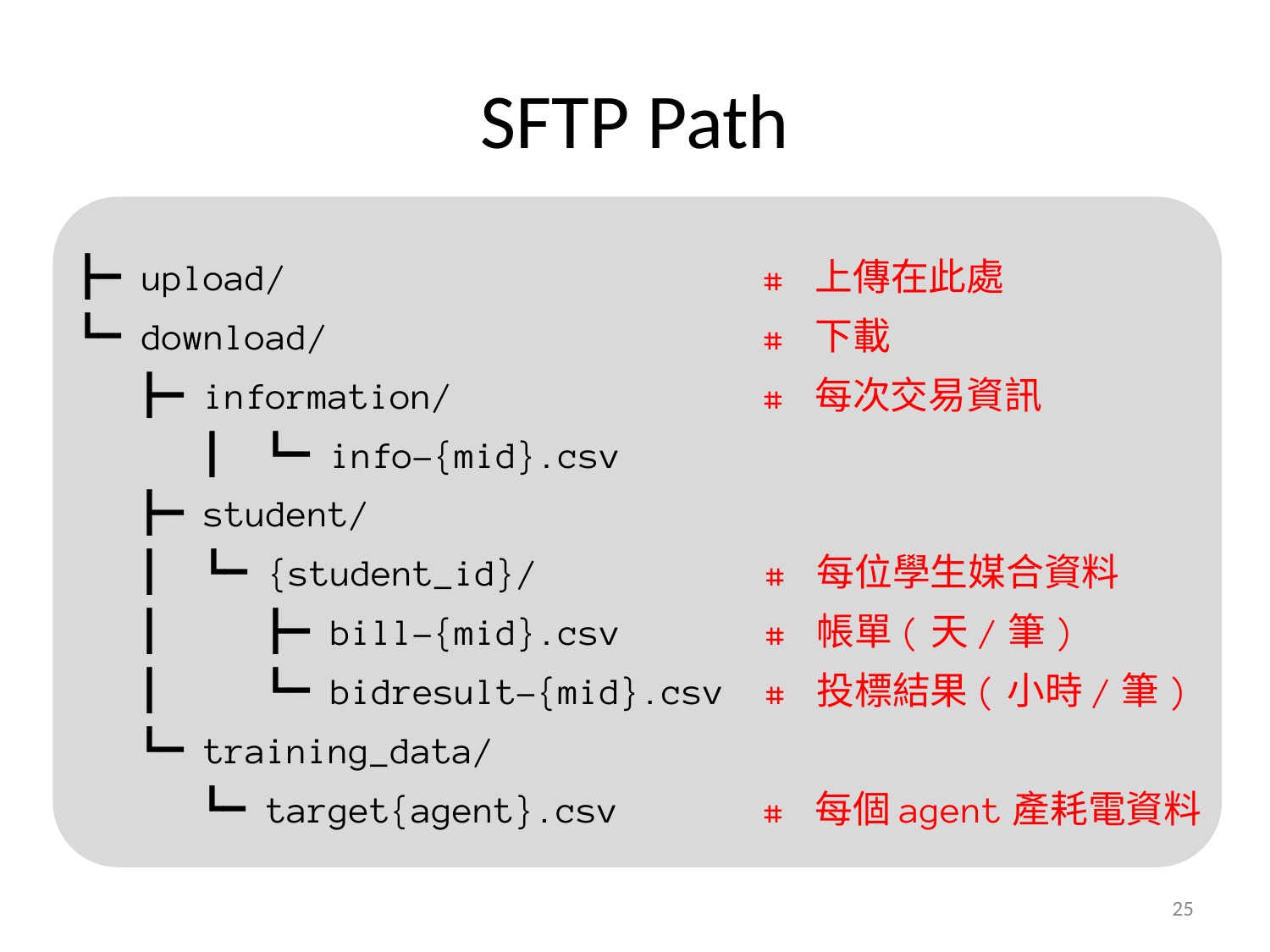

# SFTP Path

┣━ upload/                       # 上傳在此處
┗━ download/                     # 下載
   ┣━ information/               # 每次交易資訊
	┃  ┗━ info-{mid}.csv
   ┣━ student/
   ┃  ┗━ {student_id}/           # 每位學生媒合資料
   ┃     ┣━ bill-{mid}.csv       # 帳單(天/筆)
   ┃     ┗━ bidresult-{mid}.csv  # 投標結果(小時/筆)
   ┗━ training_data/
		┗━ target{agent}.csv       # 每個agent產耗電資料
25